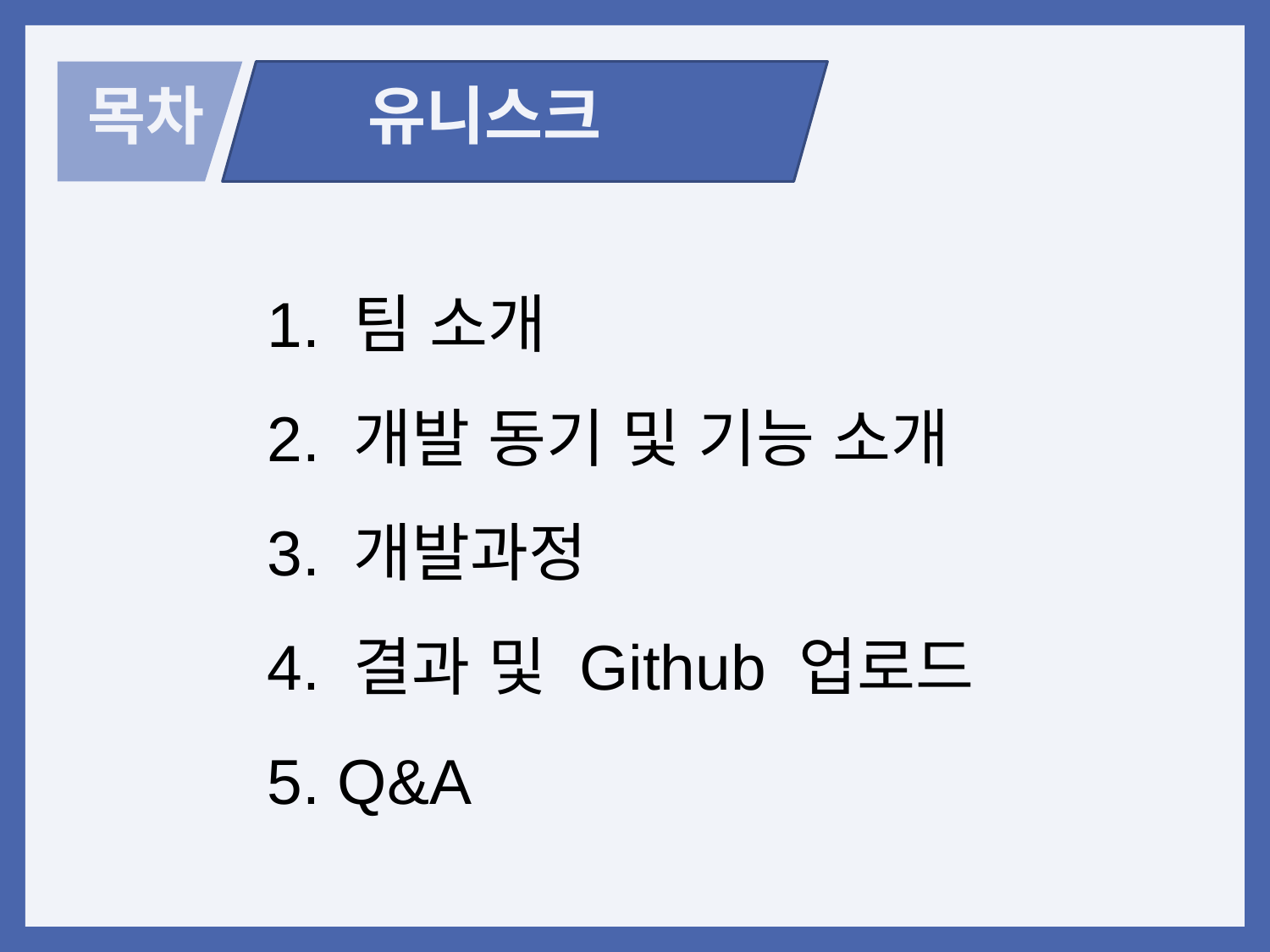

목차
유니스크
 팀 소개
 개발 동기 및 기능 소개
 개발과정
 결과 및 Github 업로드
 Q&A